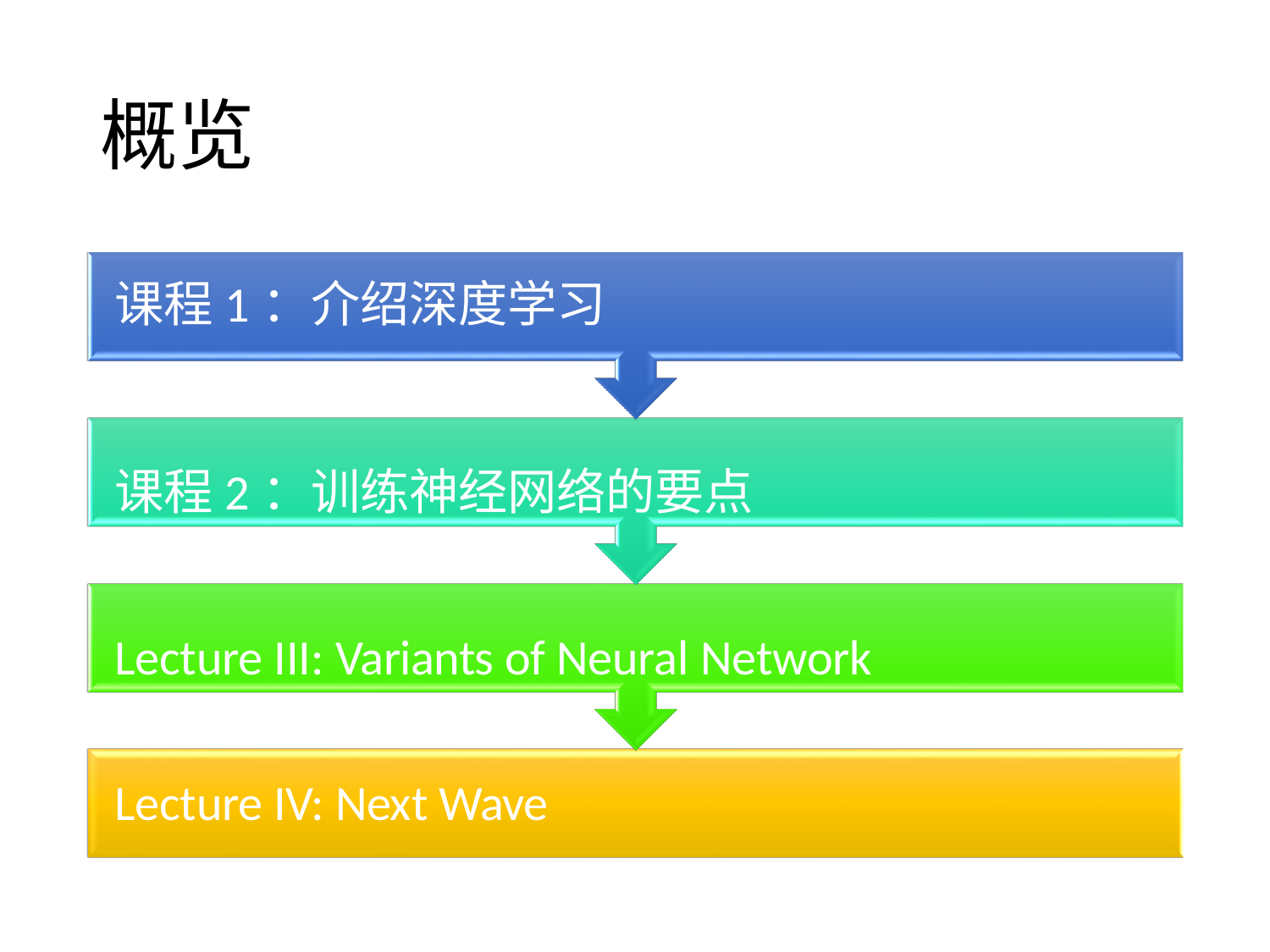

# 概览

课程1：介绍深度学习
课程2：训练神经网络的要点
Lecture III: Variants of Neural Network

Lecture IV: Next Wave